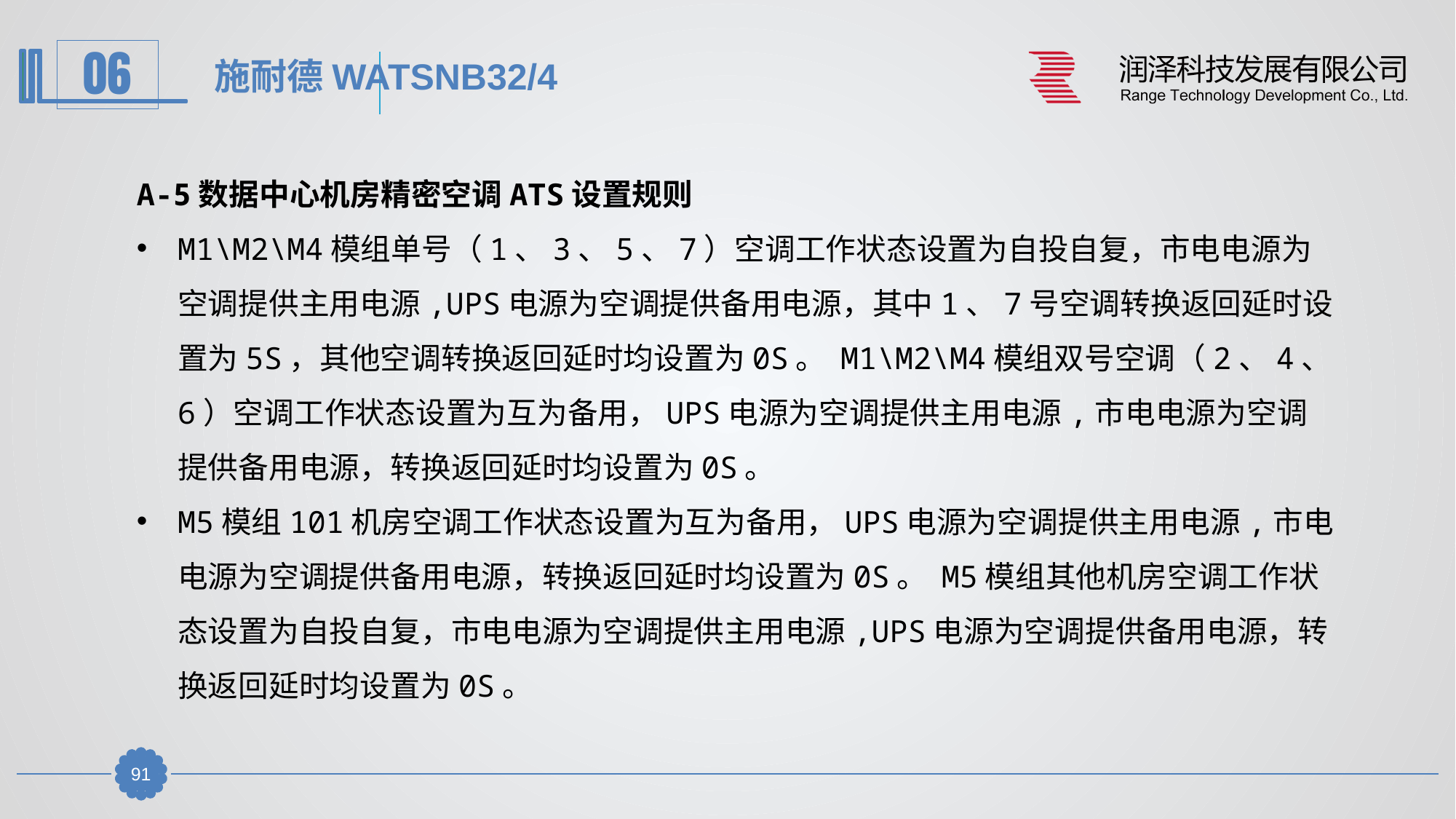

施耐德WATSNB32/4
A-5数据中心机房精密空调ATS设置规则
M1\M2\M4模组单号（1、3、5、7）空调工作状态设置为自投自复，市电电源为空调提供主用电源,UPS电源为空调提供备用电源，其中1、7号空调转换返回延时设置为5S，其他空调转换返回延时均设置为0S。 M1\M2\M4模组双号空调（2、4、6）空调工作状态设置为互为备用，UPS电源为空调提供主用电源,市电电源为空调提供备用电源，转换返回延时均设置为0S。
M5模组101机房空调工作状态设置为互为备用，UPS电源为空调提供主用电源,市电电源为空调提供备用电源，转换返回延时均设置为0S。 M5模组其他机房空调工作状态设置为自投自复，市电电源为空调提供主用电源,UPS电源为空调提供备用电源，转换返回延时均设置为0S。
91